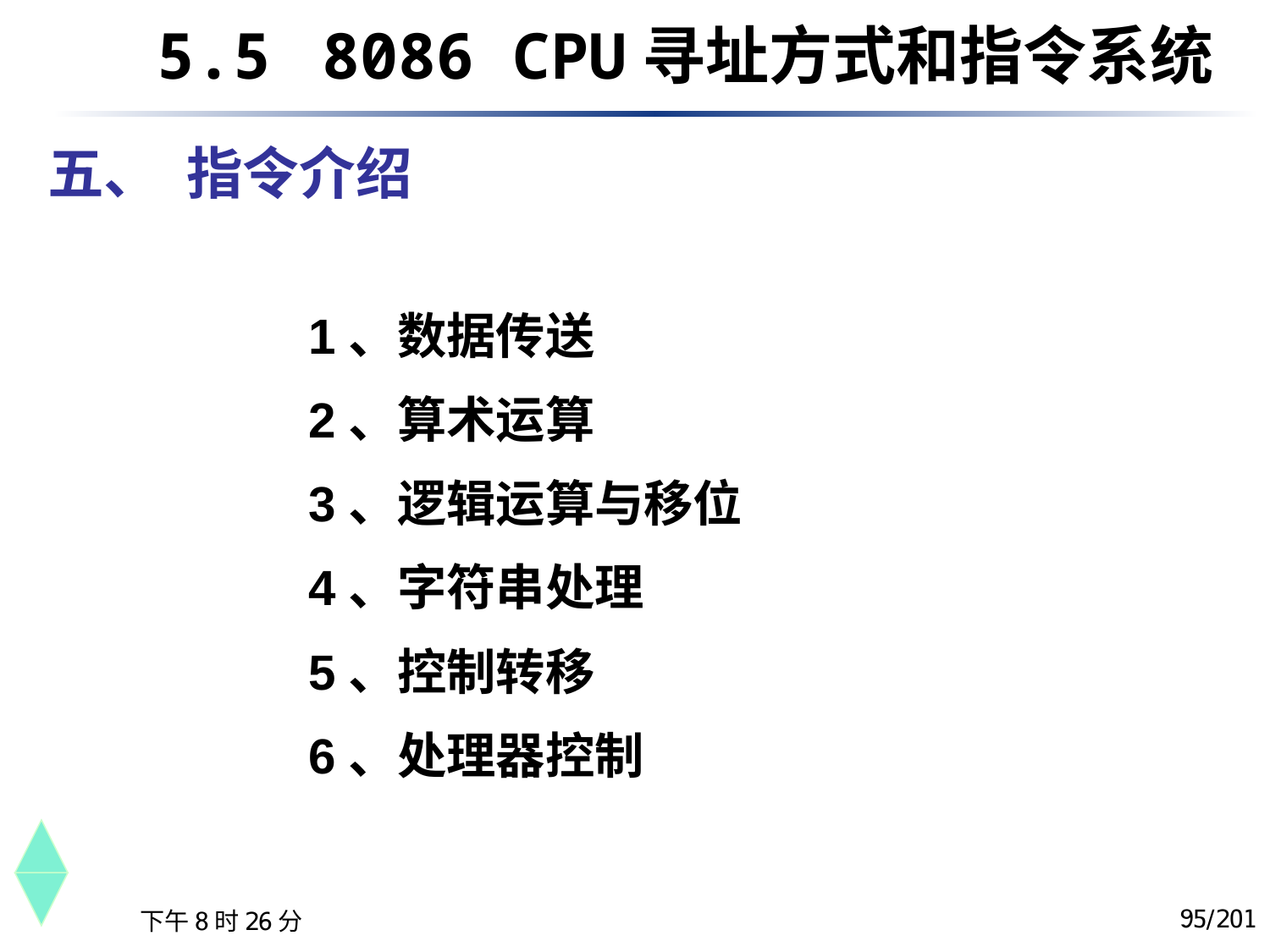

5.5	 8086 CPU寻址方式和指令系统
# 五、  指令介绍
1、数据传送
2、算术运算
3、逻辑运算与移位
4、字符串处理
5、控制转移
6、处理器控制
95/201
下午8时26分